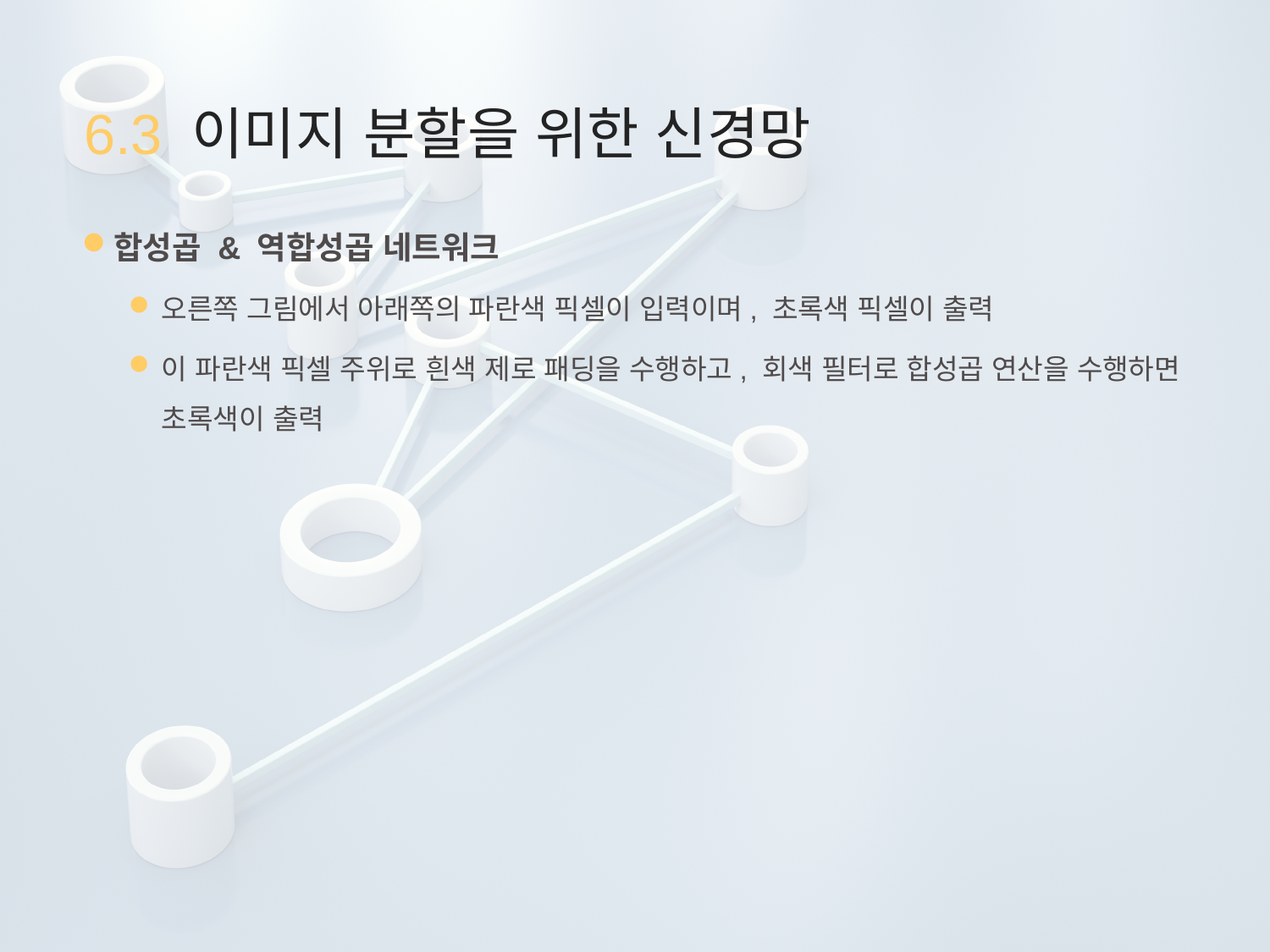

# 6.3 이미지 분할을 위한 신경망
합성곱 & 역합성곱 네트워크
오른쪽 그림에서 아래쪽의 파란색 픽셀이 입력이며, 초록색 픽셀이 출력
이 파란색 픽셀 주위로 흰색 제로 패딩을 수행하고, 회색 필터로 합성곱 연산을 수행하면 초록색이 출력